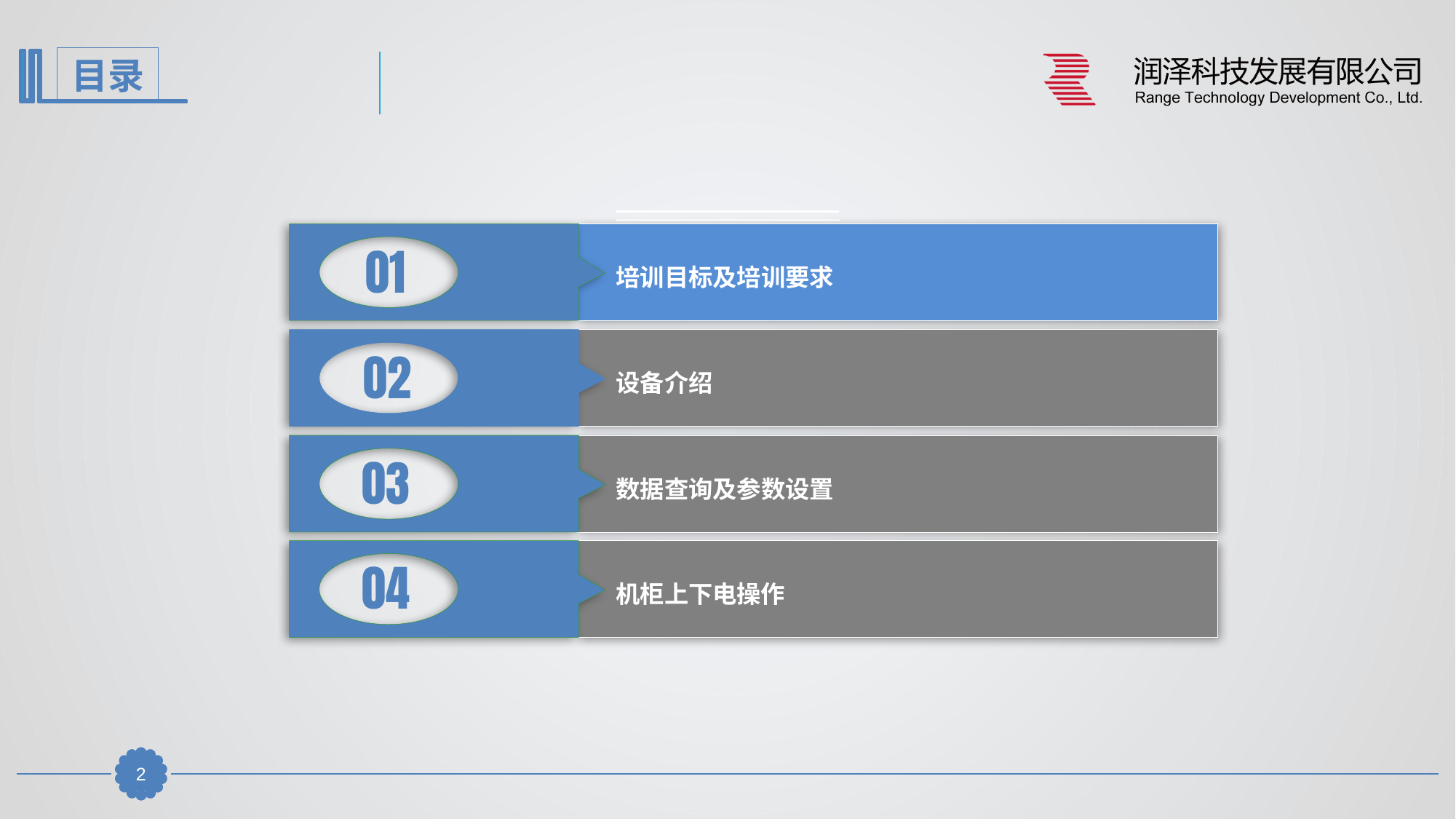

01
培训目标及培训要求

02
设备介绍

03
数据查询及参数设置

04
机柜上下电操作
2